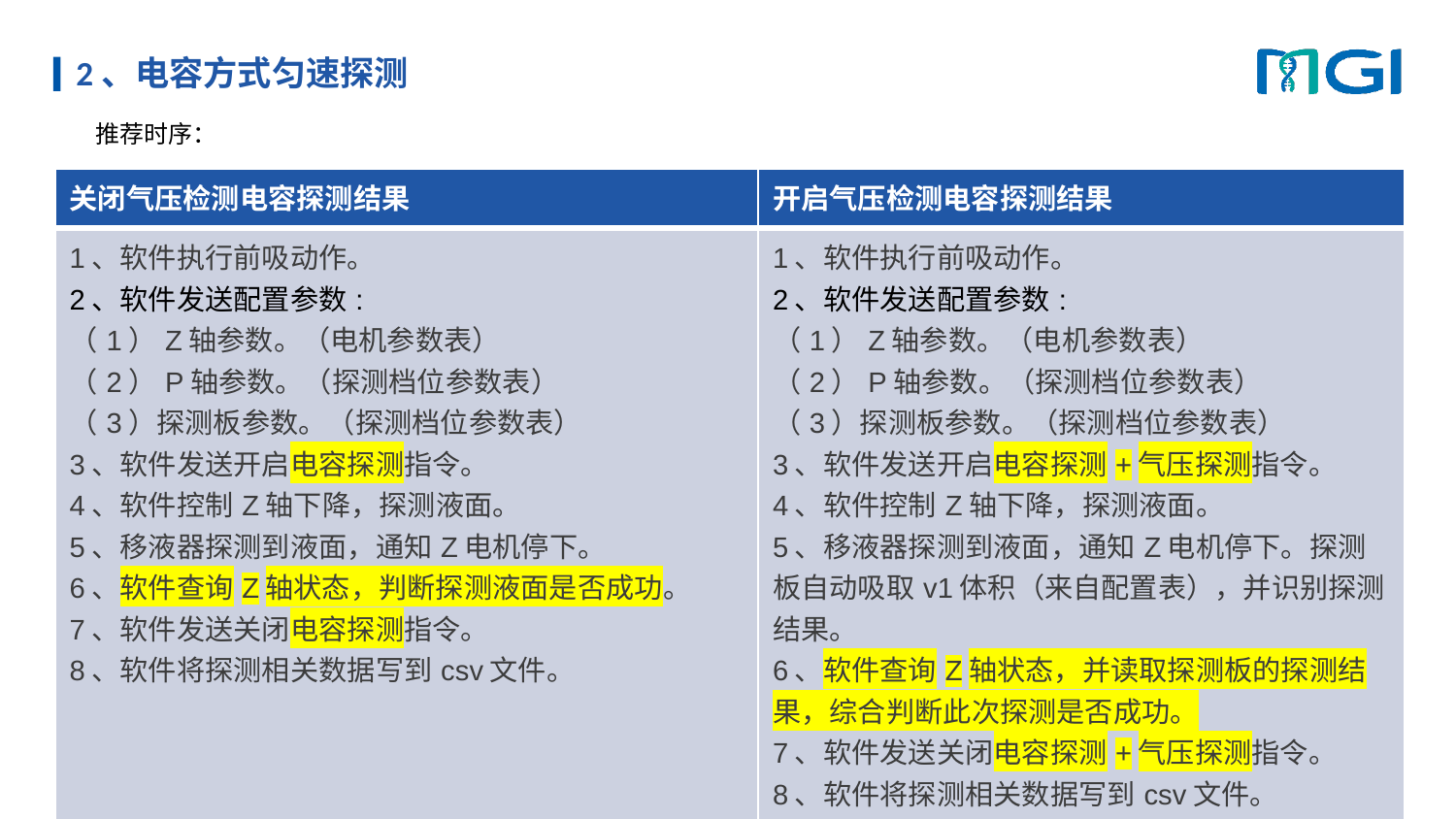

# 2、电容方式匀速探测
    推荐时序：

| 关闭气压检测电容探测结果 | 开启气压检测电容探测结果 |
| --- | --- |
| 1、软件执行前吸动作。 2、软件发送配置参数: （1）Z轴参数。（电机参数表） （2）P轴参数。（探测档位参数表） （3）探测板参数。（探测档位参数表） 3、软件发送开启电容探测指令。 4、软件控制Z轴下降，探测液面。 5、移液器探测到液面，通知Z电机停下。 6、软件查询Z轴状态，判断探测液面是否成功。 7、软件发送关闭电容探测指令。 8、软件将探测相关数据写到csv文件。 | 1、软件执行前吸动作。 2、软件发送配置参数: （1）Z轴参数。（电机参数表） （2）P轴参数。（探测档位参数表） （3）探测板参数。（探测档位参数表） 3、软件发送开启电容探测+气压探测指令。 4、软件控制Z轴下降，探测液面。 5、移液器探测到液面，通知Z电机停下。探测板自动吸取v1体积（来自配置表），并识别探测结果。 6、软件查询Z轴状态，并读取探测板的探测结果，综合判断此次探测是否成功。 7、软件发送关闭电容探测+气压探测指令。 8、软件将探测相关数据写到csv文件。 |